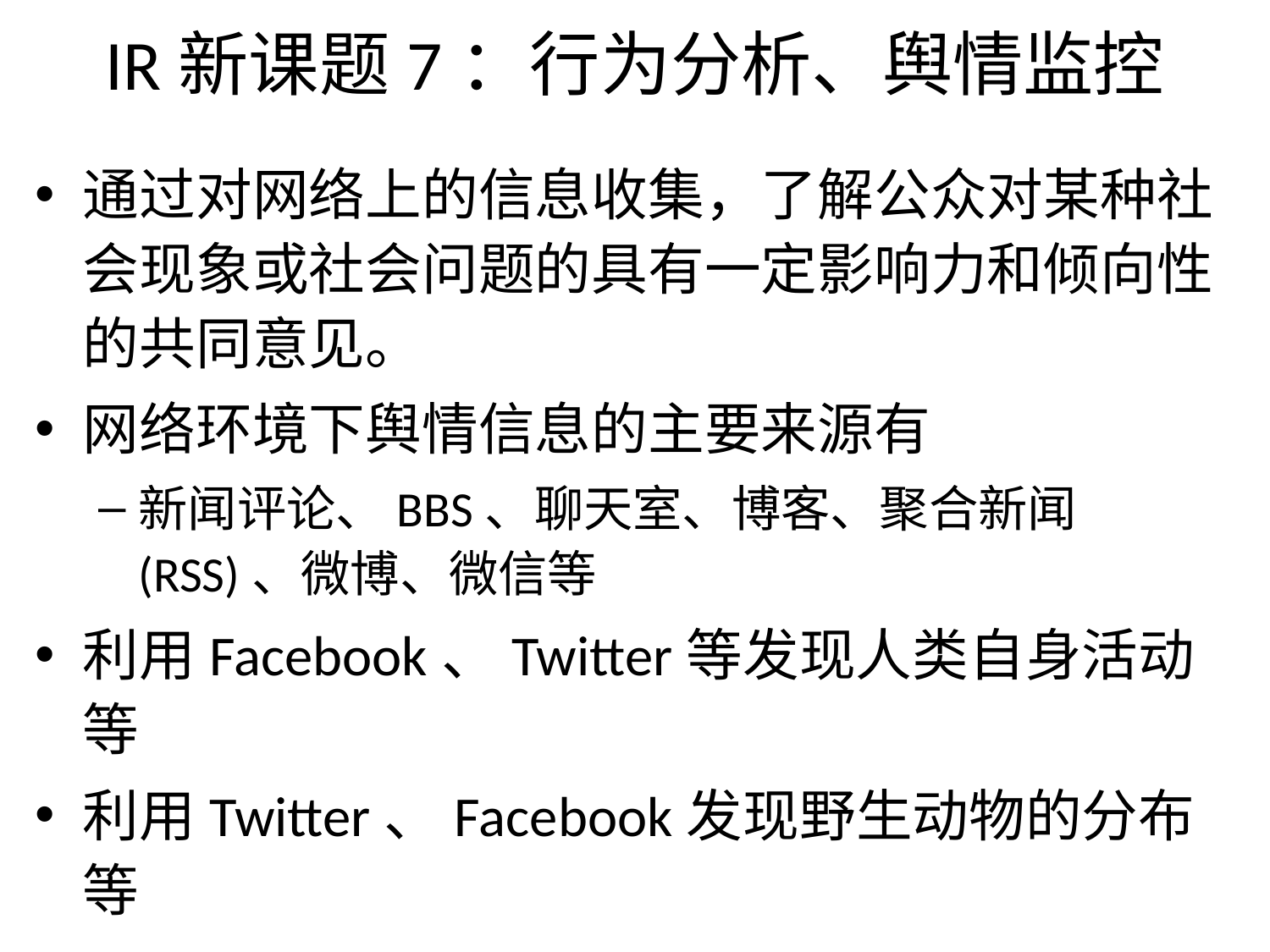

# IR新课题7：行为分析、舆情监控
通过对网络上的信息收集，了解公众对某种社会现象或社会问题的具有一定影响力和倾向性的共同意见。
网络环境下舆情信息的主要来源有
新闻评论、BBS、聊天室、博客、聚合新闻(RSS)、微博、微信等
利用Facebook、Twitter等发现人类自身活动等
利用Twitter、Facebook发现野生动物的分布等